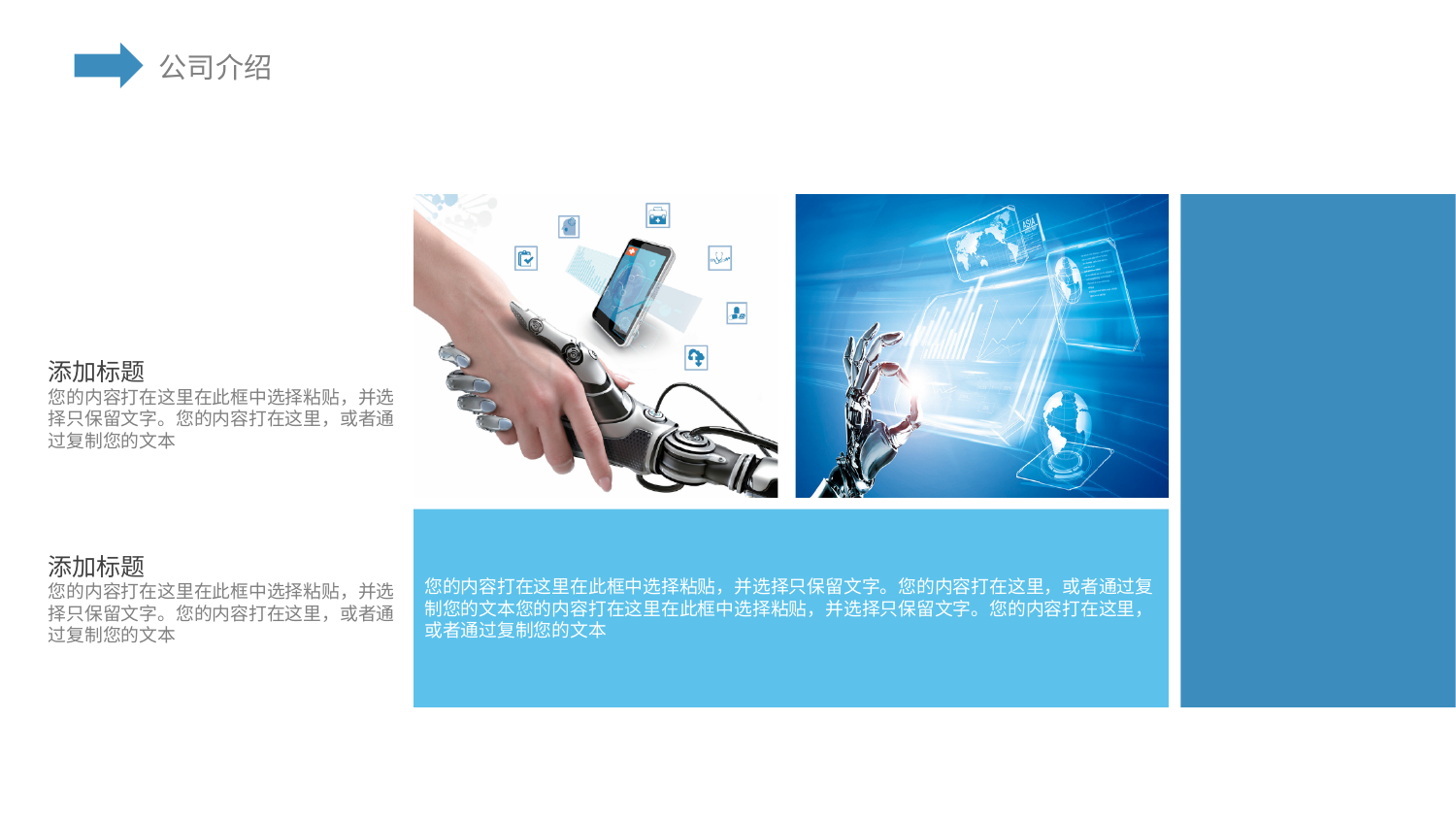

添加标题
您的内容打在这里在此框中选择粘贴，并选择只保留文字。您的内容打在这里，或者通过复制您的文本

您的内容打在这里在此框中选择粘贴，并选择只保留文字。您的内容打在这里，或者通过复制您的文本您的内容打在这里在此框中选择粘贴，并选择只保留文字。您的内容打在这里，或者通过复制您的文本

添加标题
您的内容打在这里在此框中选择粘贴，并选择只保留文字。您的内容打在这里，或者通过复制您的文本